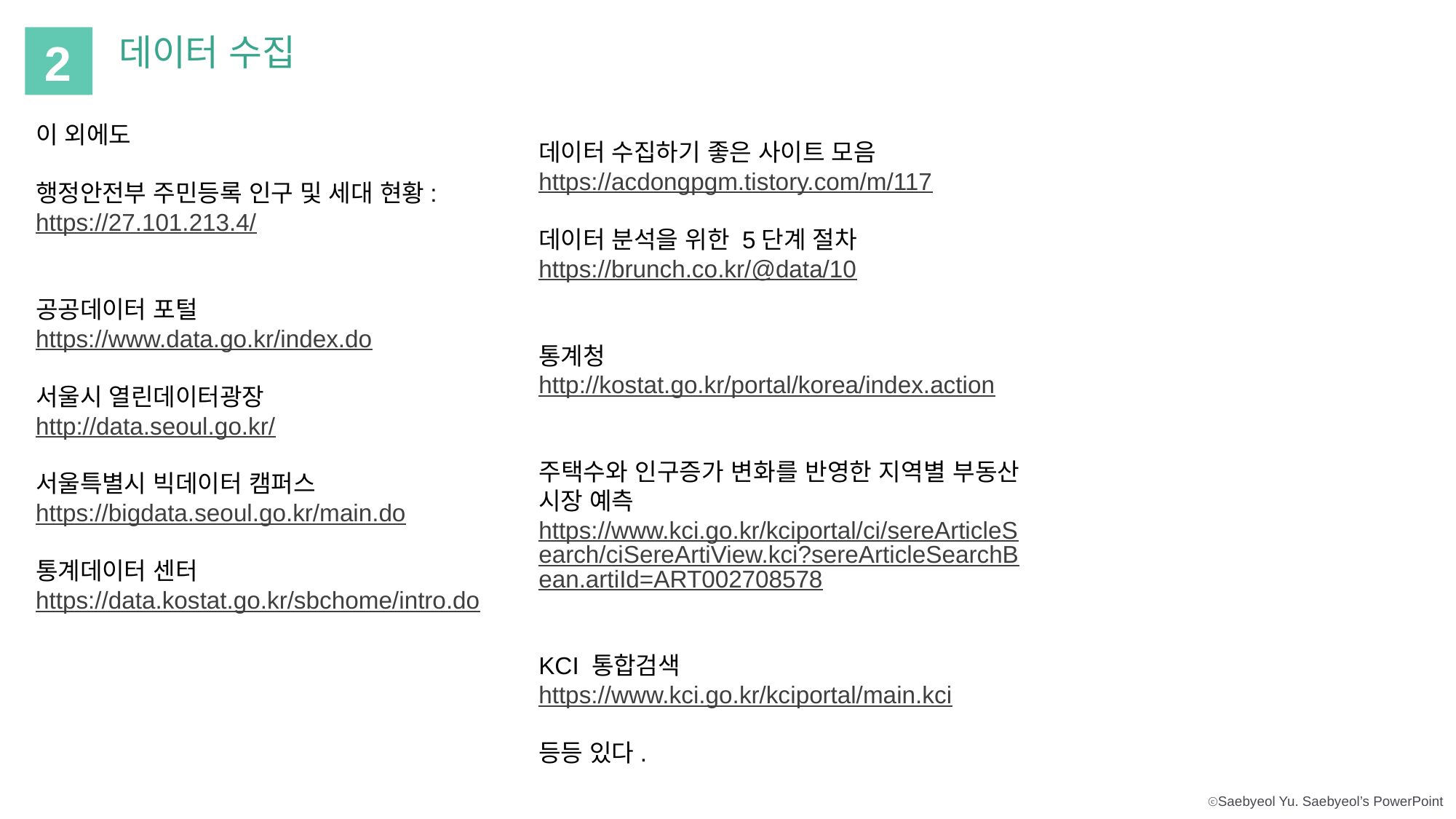

데이터 수집

2
이 외에도

행정안전부 주민등록 인구 및 세대 현황:
https://27.101.213.4/

공공데이터 포털
https://www.data.go.kr/index.do

서울시 열린데이터광장
http://data.seoul.go.kr/

서울특별시 빅데이터 캠퍼스
https://bigdata.seoul.go.kr/main.do

통계데이터 센터
https://data.kostat.go.kr/sbchome/intro.do

데이터 수집하기 좋은 사이트 모음
https://acdongpgm.tistory.com/m/117

데이터 분석을 위한 5단계 절차
https://brunch.co.kr/@data/10

통계청
http://kostat.go.kr/portal/korea/index.action

주택수와 인구증가 변화를 반영한 지역별 부동산 시장 예측
https://www.kci.go.kr/kciportal/ci/sereArticleSearch/ciSereArtiView.kci?sereArticleSearchBean.artiId=ART002708578

KCI 통합검색
https://www.kci.go.kr/kciportal/main.kci

등등 있다.